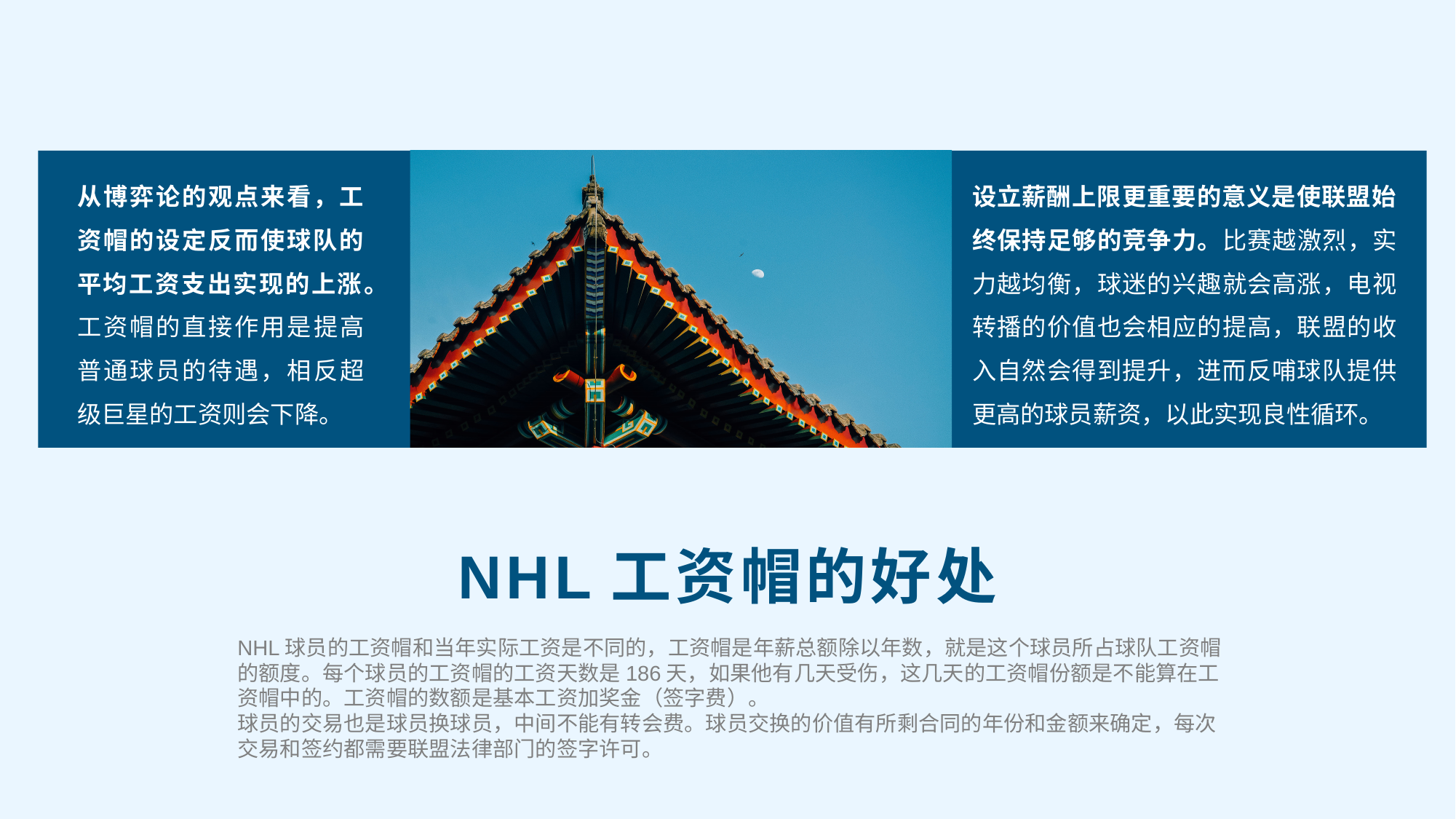

从博弈论的观点来看，工资帽的设定反而使球队的平均工资支出实现的上涨。工资帽的直接作用是提高普通球员的待遇，相反超级巨星的工资则会下降。
设立薪酬上限更重要的意义是使联盟始终保持足够的竞争力。比赛越激烈，实力越均衡，球迷的兴趣就会高涨，电视转播的价值也会相应的提高，联盟的收入自然会得到提升，进而反哺球队提供更高的球员薪资，以此实现良性循环。
NHL工资帽的好处
NHL球员的工资帽和当年实际工资是不同的，工资帽是年薪总额除以年数，就是这个球员所占球队工资帽的额度。每个球员的工资帽的工资天数是186天，如果他有几天受伤，这几天的工资帽份额是不能算在工资帽中的。工资帽的数额是基本工资加奖金（签字费）。
球员的交易也是球员换球员，中间不能有转会费。球员交换的价值有所剩合同的年份和金额来确定，每次交易和签约都需要联盟法律部门的签字许可。